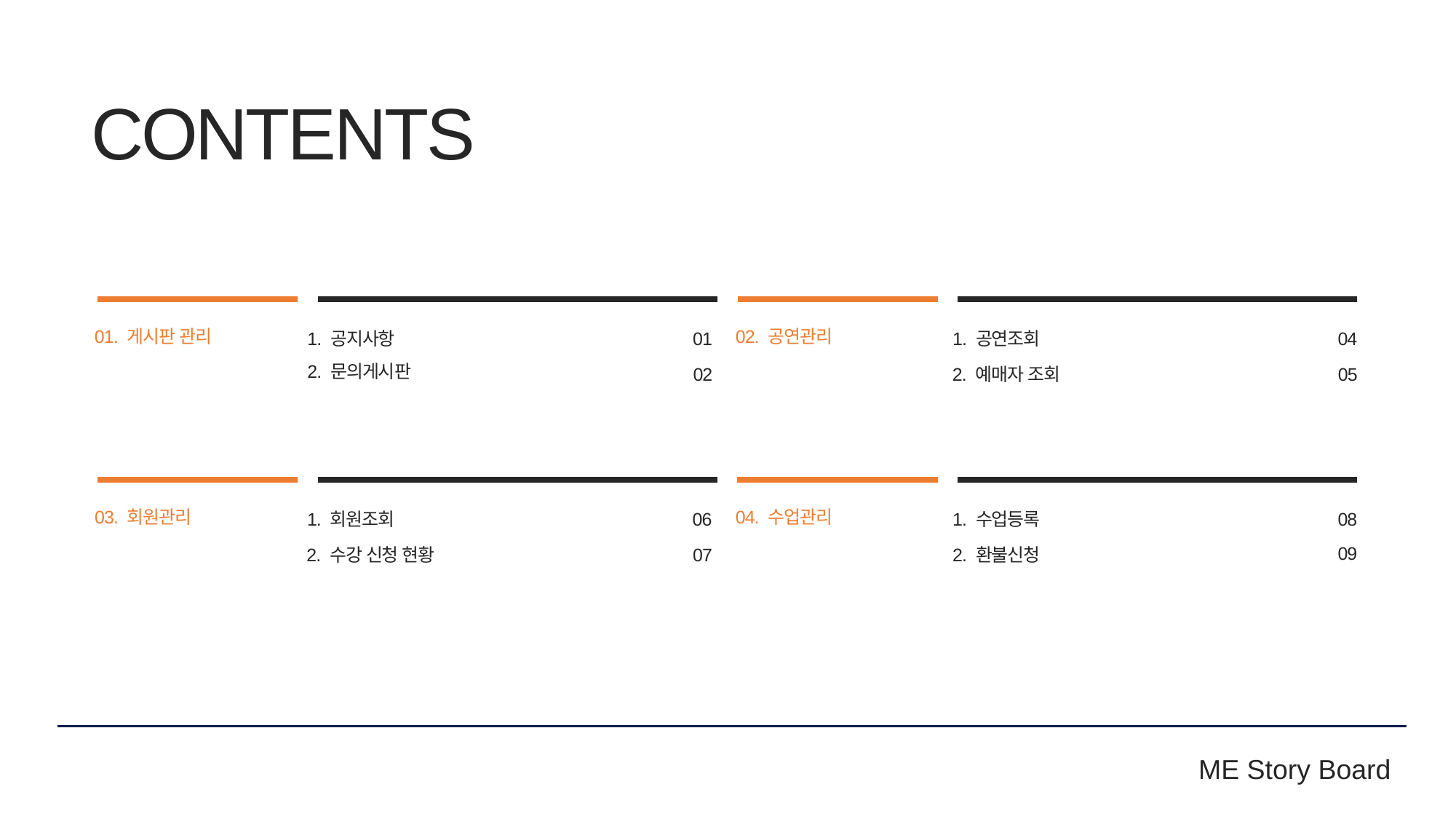

CONTENTS
01. 게시판 관리
02. 공연관리
1. 공지사항
01
1. 공연조회
04
2. 문의게시판
02
2. 예매자 조회
05
03. 회원관리
04. 수업관리
1. 회원조회
06
1. 수업등록
08
09
2. 수강 신청 현황
07
2. 환불신청
ME Story Board